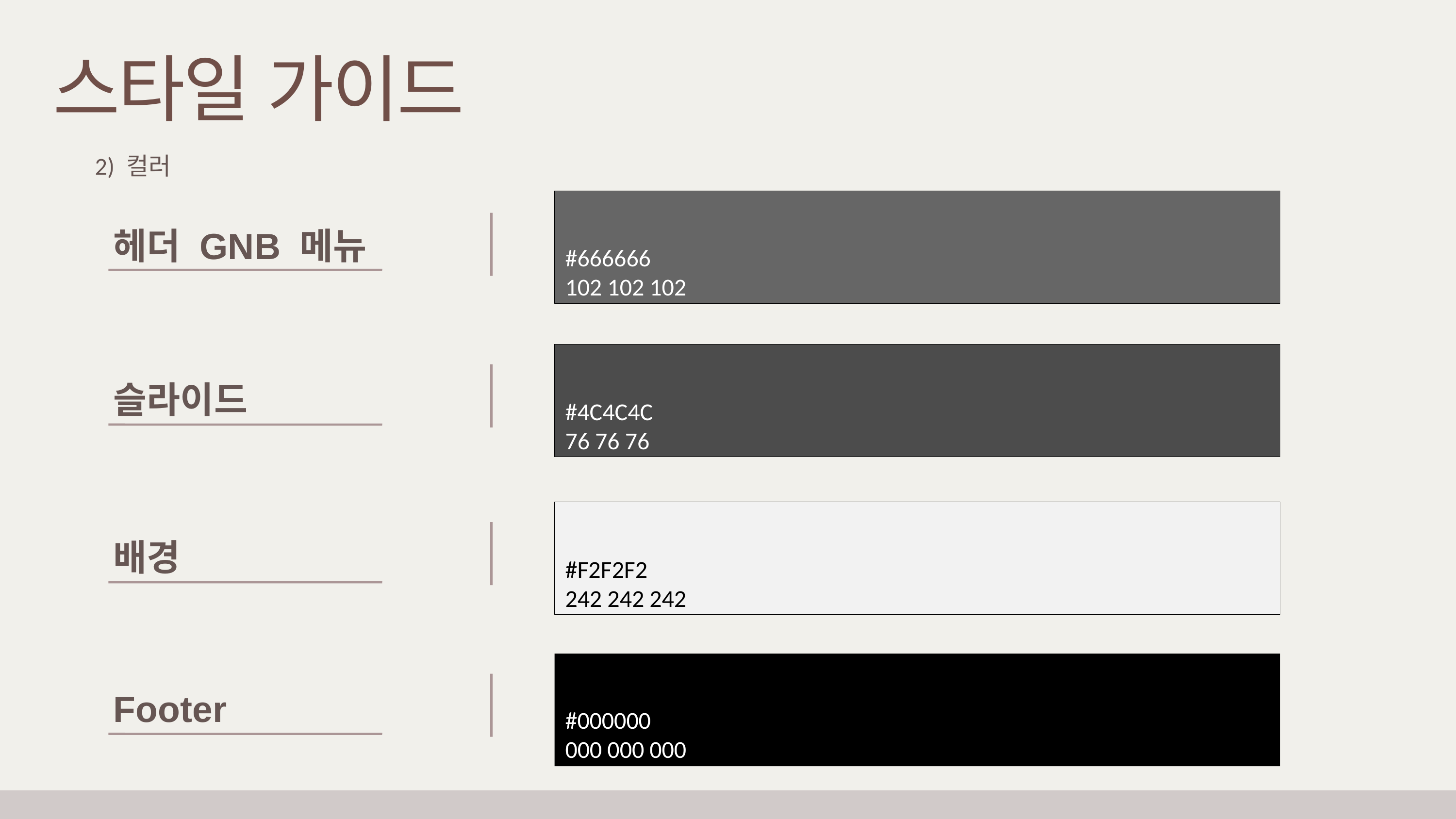

스타일 가이드
2) 컬러

헤더 GNB 메뉴
#666666
102 102 102

슬라이드
#4C4C4C
76 76 76

배경
#F2F2F2
242 242 242

Footer
#000000
000 000 000